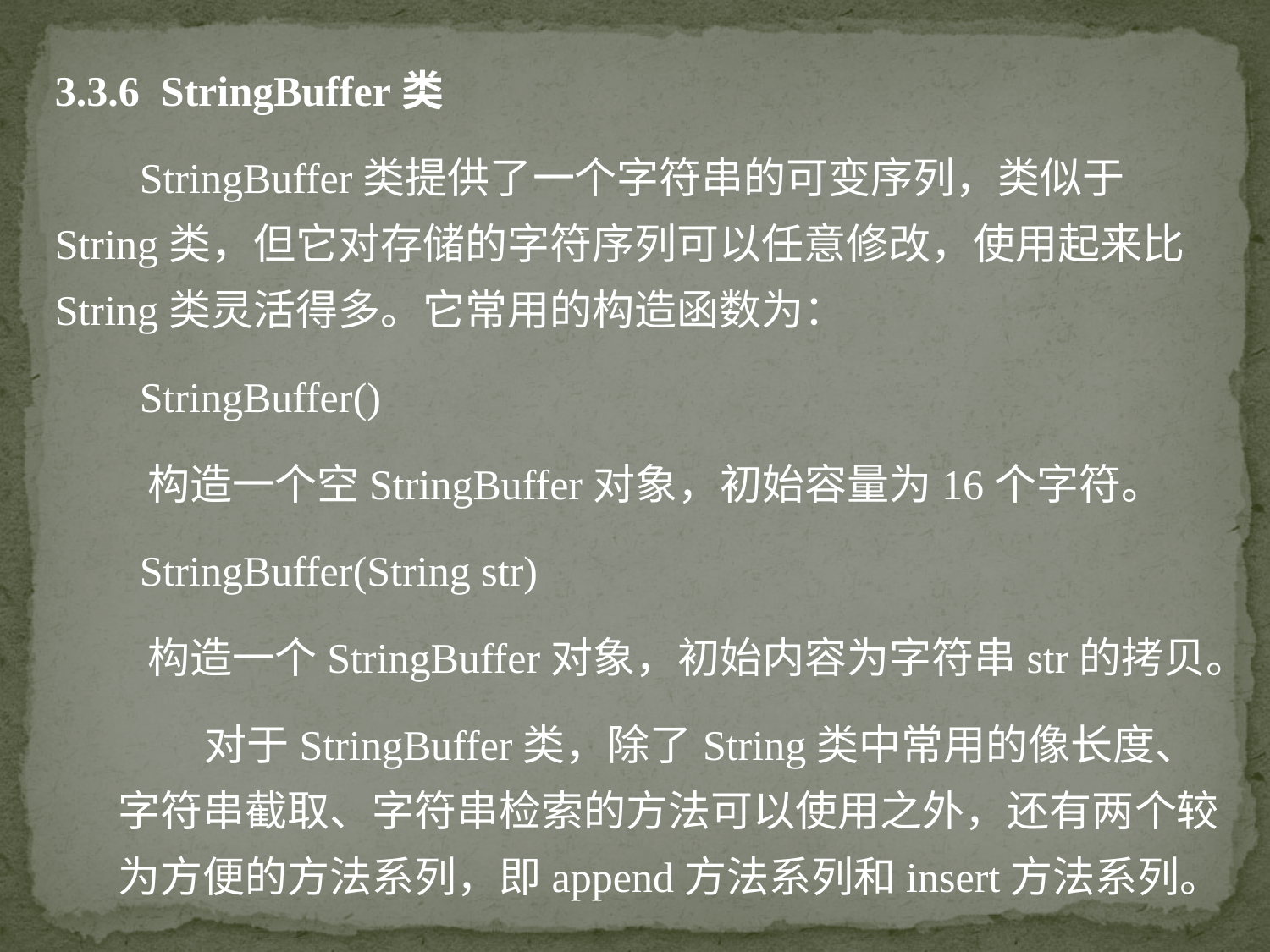

3.3.6  StringBuffer类
        StringBuffer类提供了一个字符串的可变序列，类似于String类，但它对存储的字符序列可以任意修改，使用起来比String类灵活得多。它常用的构造函数为：
  StringBuffer()
  构造一个空StringBuffer对象，初始容量为16个字符。
  StringBuffer(String str)
  构造一个StringBuffer对象，初始内容为字符串str的拷贝。
        对于StringBuffer类，除了String类中常用的像长度、字符串截取、字符串检索的方法可以使用之外，还有两个较为方便的方法系列，即append方法系列和insert方法系列。